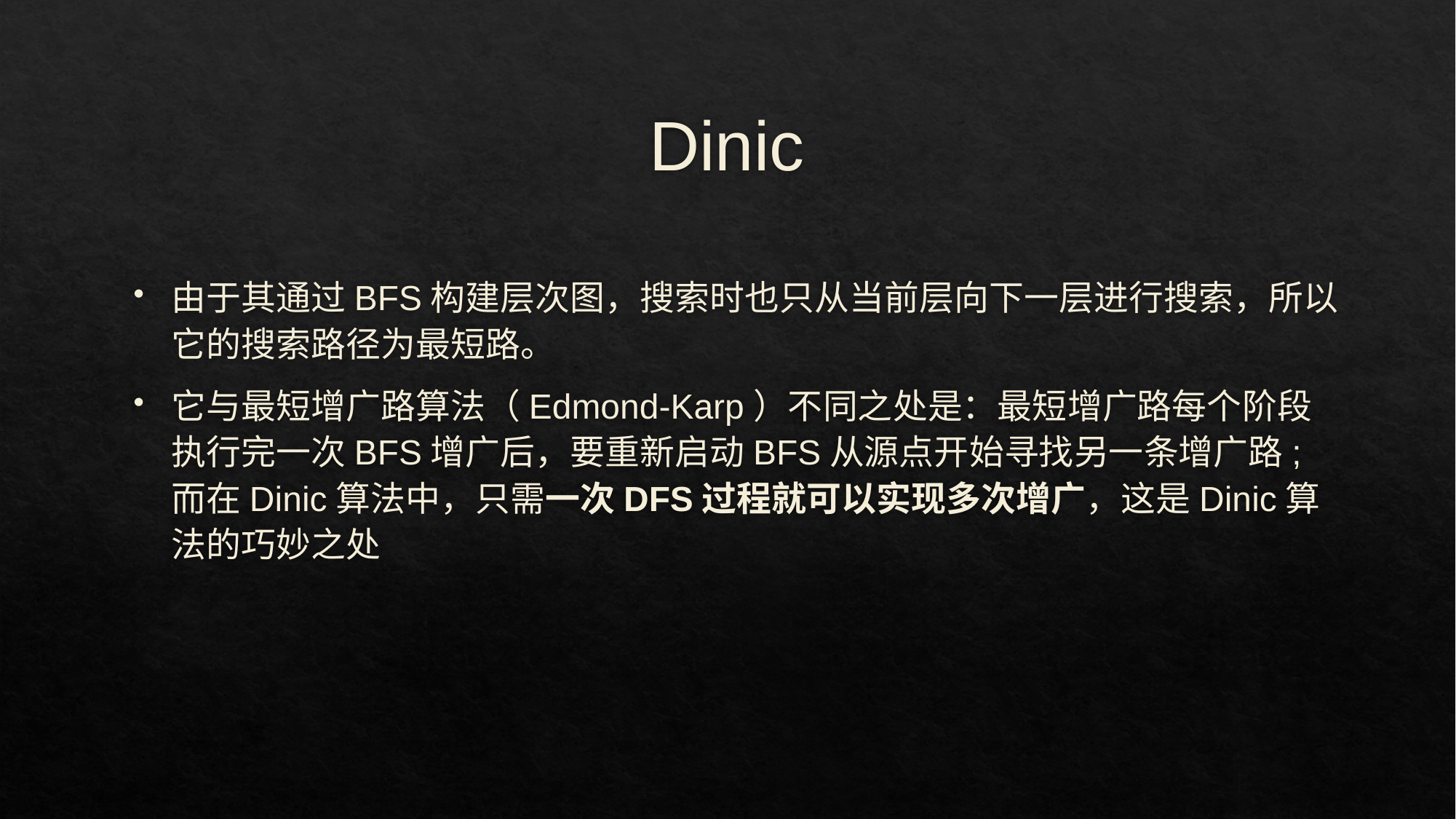

# Dinic

由于其通过BFS构建层次图，搜索时也只从当前层向下一层进行搜索，所以它的搜索路径为最短路。
它与最短增广路算法（Edmond-Karp）不同之处是：最短增广路每个阶段执行完一次BFS增广后，要重新启动BFS从源点开始寻找另一条增广路;而在Dinic算法中，只需一次DFS过程就可以实现多次增广，这是Dinic算法的巧妙之处